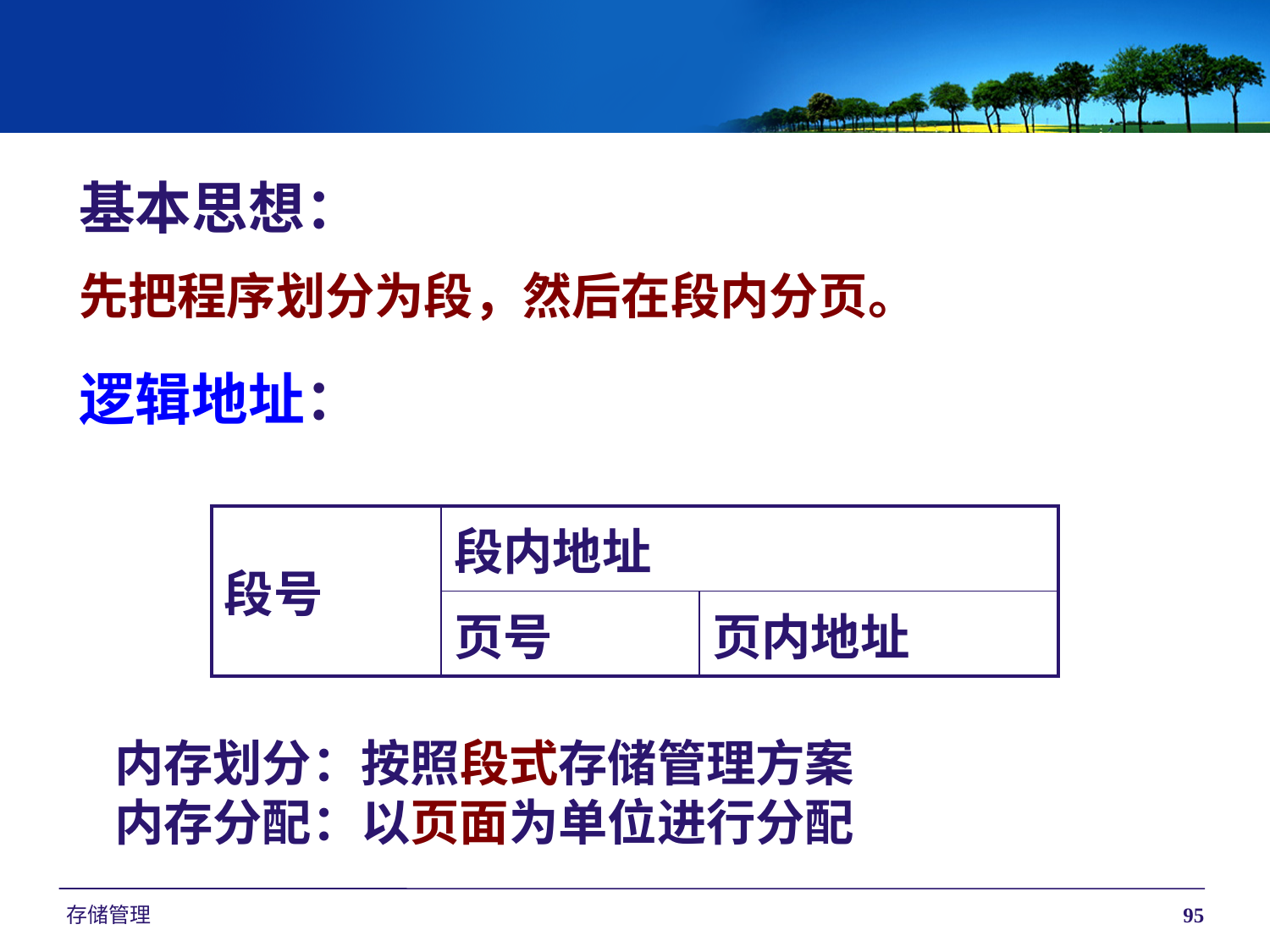

基本思想：
先把程序划分为段，然后在段内分页。
逻辑地址：
| 段号 | 段内地址 |  |
| --- | --- | --- |
|  | 页号 | 页内地址 |
内存划分：按照段式存储管理方案
内存分配：以页面为单位进行分配
存储管理
95